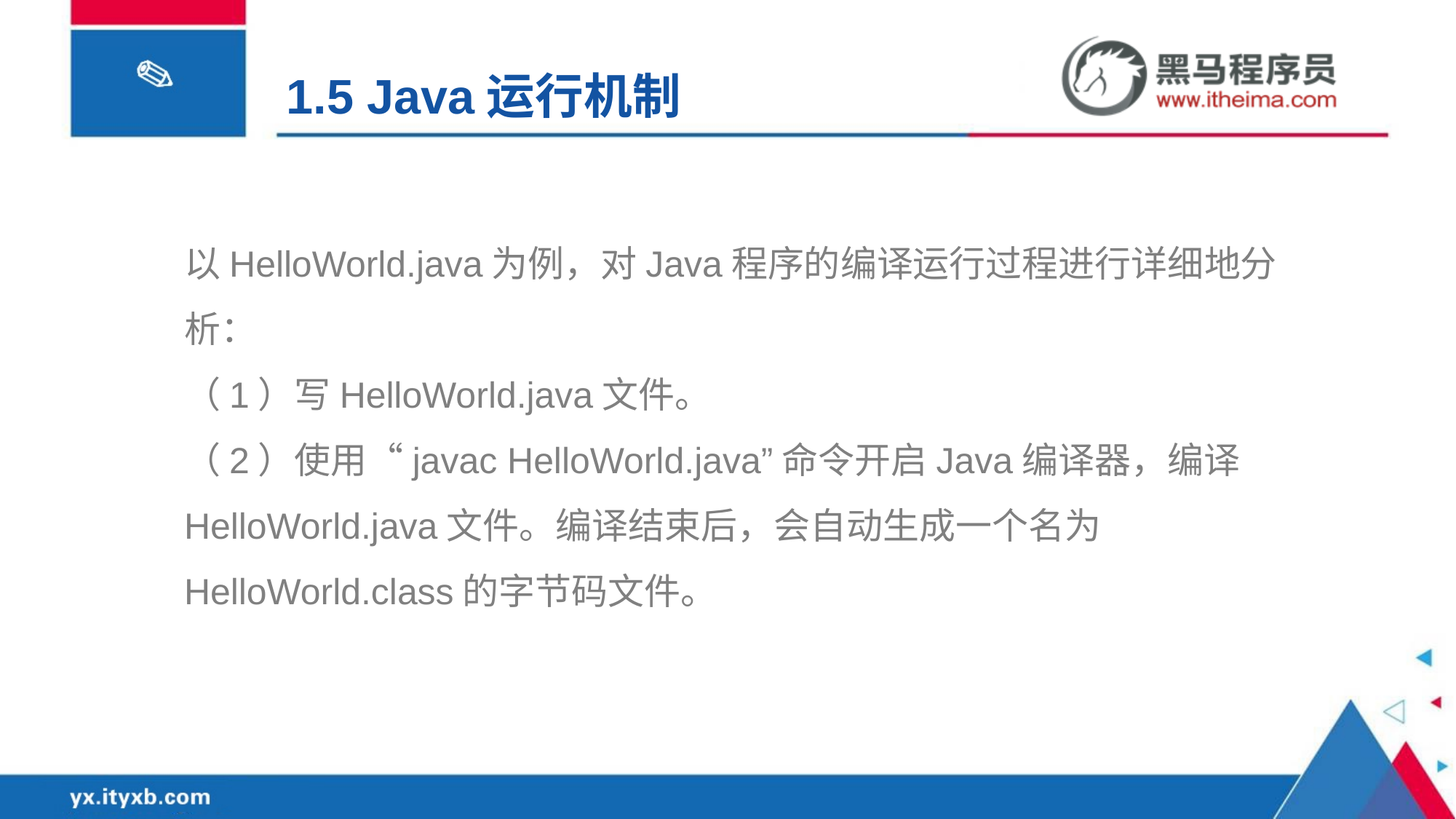

1.5 Java运行机制
以HelloWorld.java为例，对Java程序的编译运行过程进行详细地分析：
（1）写HelloWorld.java文件。
（2）使用“javac HelloWorld.java”命令开启Java编译器，编译HelloWorld.java文件。编译结束后，会自动生成一个名为HelloWorld.class的字节码文件。